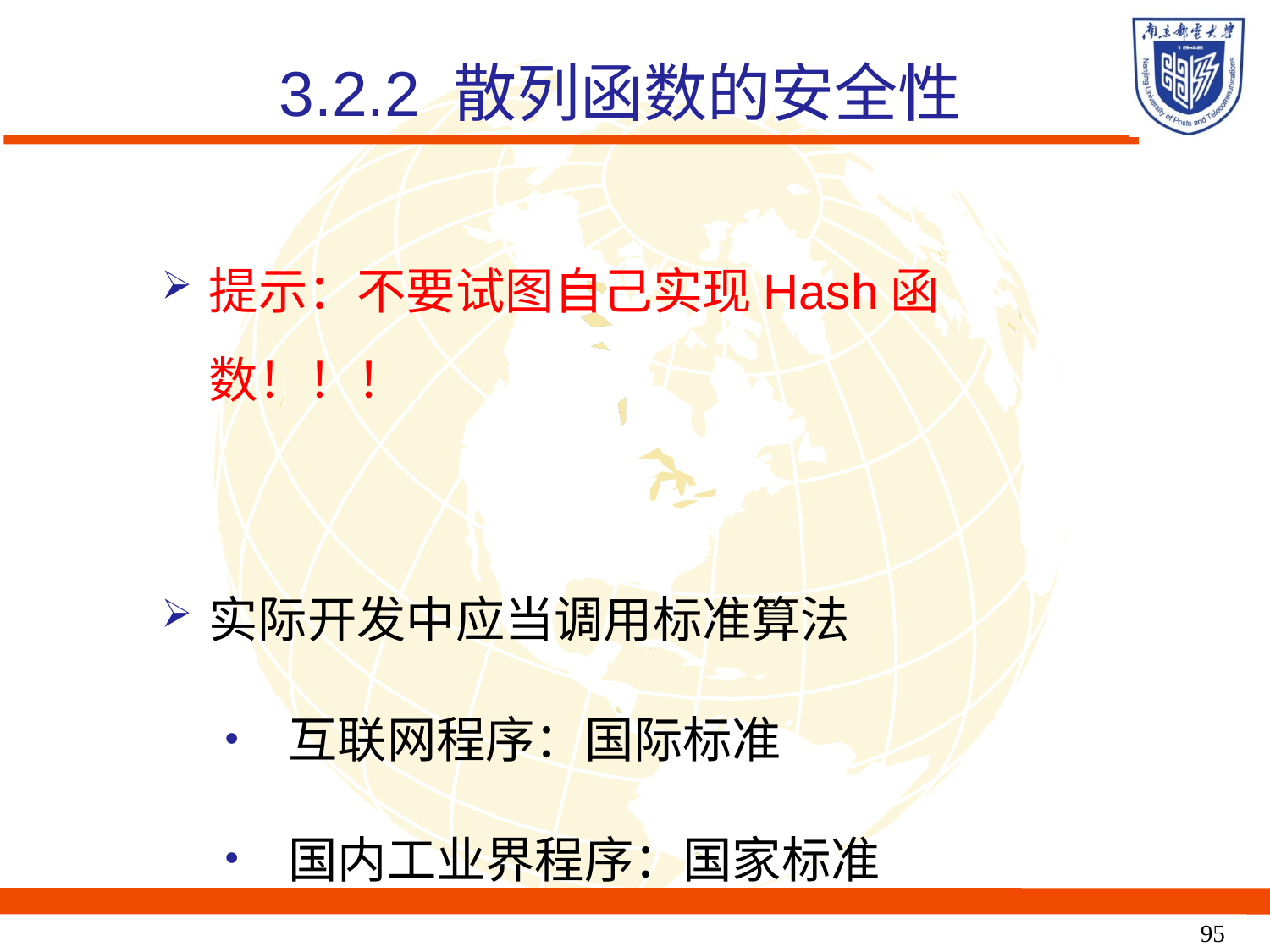

3.2.2 散列函数的安全性
提示：不要试图自己实现Hash函数！！！

实际开发中应当调用标准算法
互联网程序：国际标准
国内工业界程序：国家标准
95